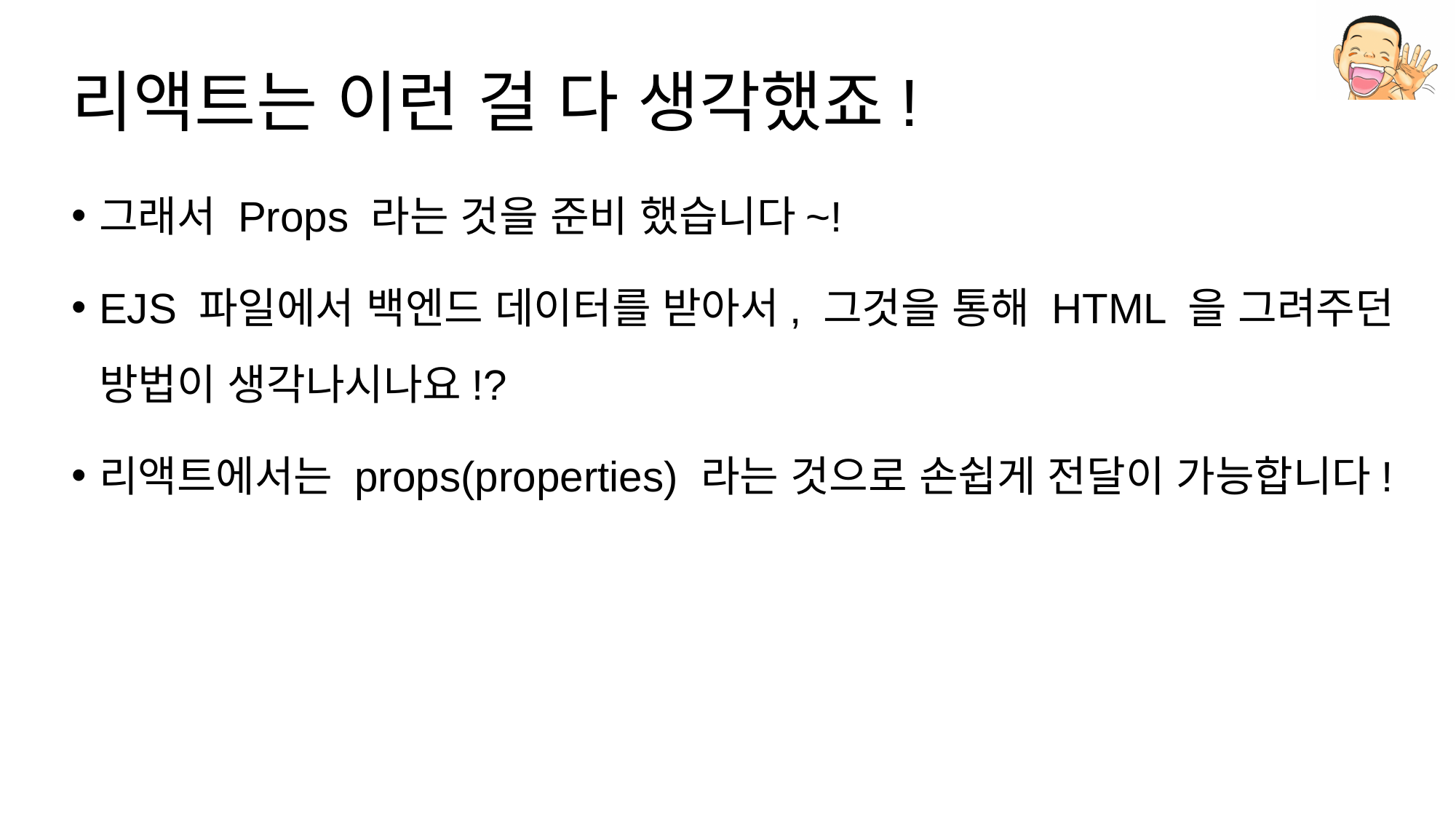

# 리액트는 이런 걸 다 생각했죠!
그래서 Props 라는 것을 준비 했습니다~!
EJS 파일에서 백엔드 데이터를 받아서, 그것을 통해 HTML 을 그려주던 방법이 생각나시나요!?
리액트에서는 props(properties) 라는 것으로 손쉽게 전달이 가능합니다!